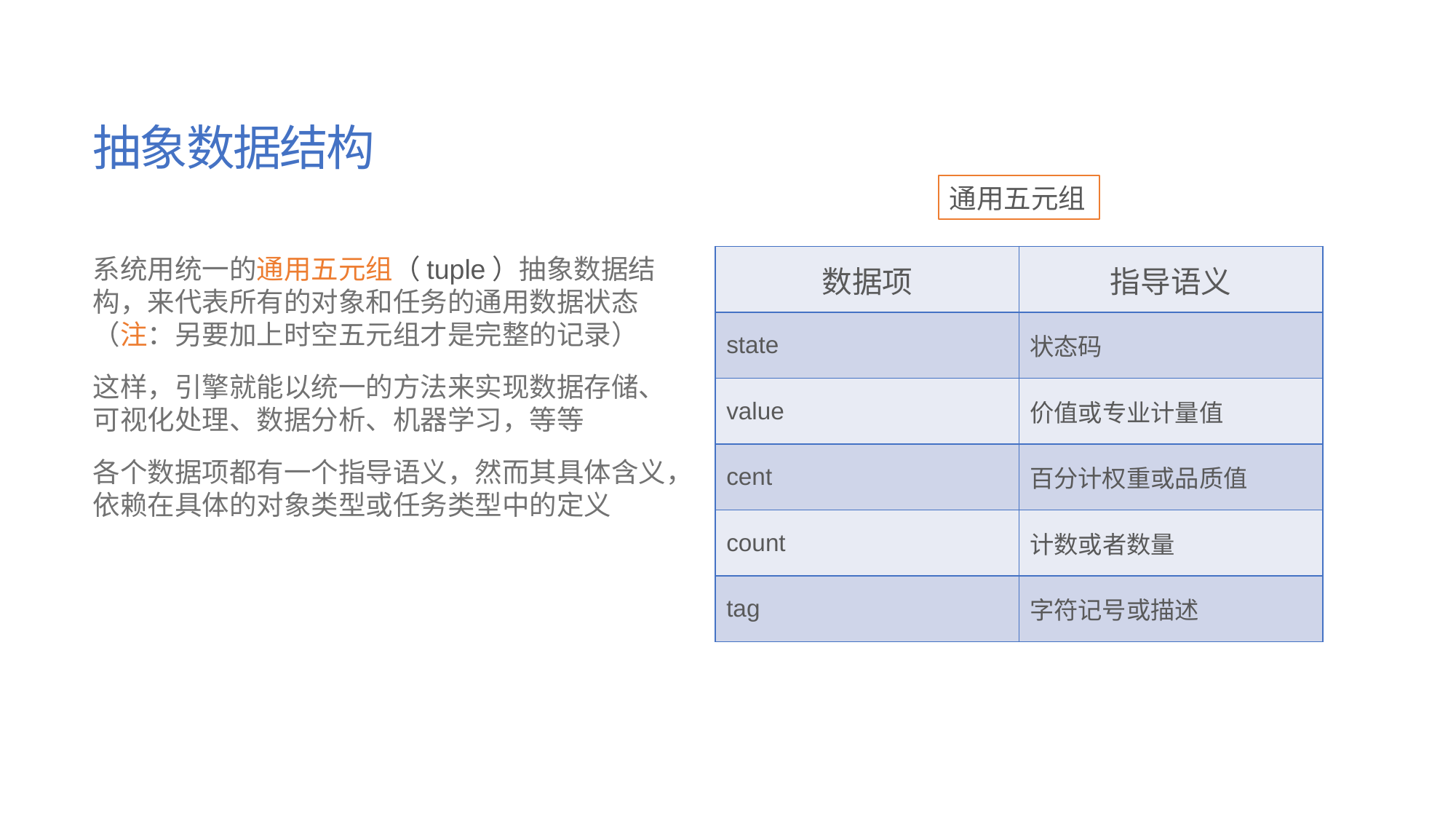

# 抽象数据结构
通用五元组
系统用统一的通用五元组（tuple）抽象数据结构，来代表所有的对象和任务的通用数据状态（注：另要加上时空五元组才是完整的记录）
这样，引擎就能以统一的方法来实现数据存储、可视化处理、数据分析、机器学习，等等
各个数据项都有一个指导语义，然而其具体含义，依赖在具体的对象类型或任务类型中的定义
| 数据项 | 指导语义 |
| --- | --- |
| state | 状态码 |
| value | 价值或专业计量值 |
| cent | 百分计权重或品质值 |
| count | 计数或者数量 |
| tag | 字符记号或描述 |